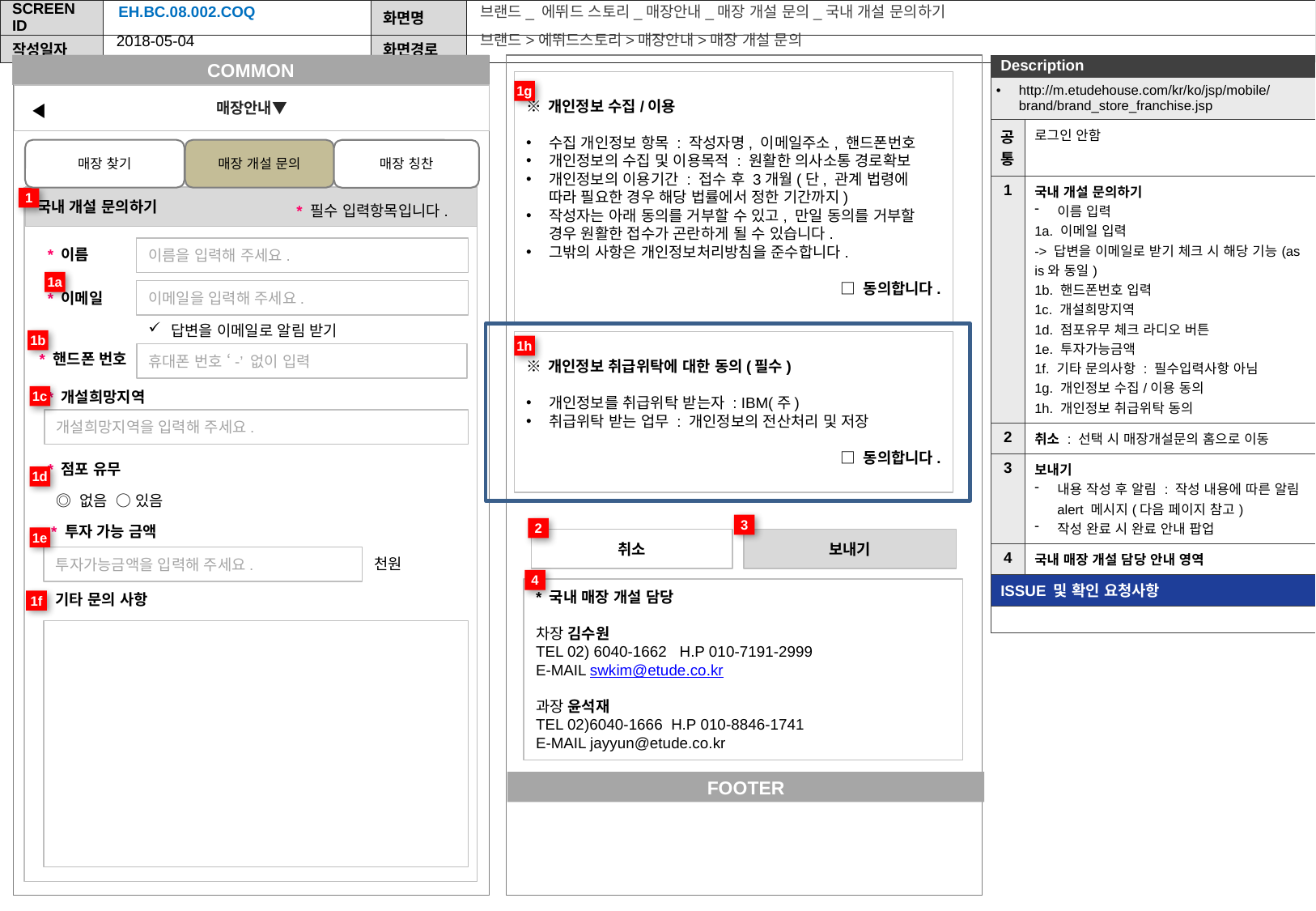

5/4
개인정보위탁동의 추가
EH.BC.08.002.COQ
브랜드_ 에뛰드 스토리_매장안내_매장 개설 문의_국내 개설 문의하기
브랜드>에뛰드스토리>매장안내>매장 개설 문의
2018-05-04
COMMON
| Description |  |
| --- | --- |
| http://m.etudehouse.com/kr/ko/jsp/mobile/brand/brand\_store\_franchise.jsp |  |
| 공통 | 로그인 안함 |
| 1 | 국내 개설 문의하기 이름 입력 1a. 이메일 입력 -> 답변을 이메일로 받기 체크 시 해당 기능(as is와 동일) 1b. 핸드폰번호 입력 1c. 개설희망지역 1d. 점포유무 체크 라디오 버튼 1e. 투자가능금액 1f. 기타 문의사항 : 필수입력사항 아님 1g. 개인정보 수집/이용 동의 1h. 개인정보 취급위탁 동의 |
| 2 | 취소 : 선택 시 매장개설문의 홈으로 이동 |
| 3 | 보내기 내용 작성 후 알림 : 작성 내용에 따른 알림 alert 메시지(다음 페이지 참고) 작성 완료 시 완료 안내 팝업 |
| 4 | 국내 매장 개설 담당 안내 영역 |
| ISSUE 및 확인 요청사항 |  |
|  |  |
※ 개인정보 수집/이용

수집 개인정보 항목 : 작성자명, 이메일주소, 핸드폰번호
개인정보의 수집 및 이용목적 : 원활한 의사소통 경로확보
개인정보의 이용기간 : 접수 후 3개월(단, 관계 법령에 따라 필요한 경우 해당 법률에서 정한 기간까지)
작성자는 아래 동의를 거부할 수 있고, 만일 동의를 거부할 경우 원활한 접수가 곤란하게 될 수 있습니다.
그밖의 사항은 개인정보처리방침을 준수합니다.

□ 동의합니다.
1g
매장안내▼
◀
매장 찾기
매장 개설 문의
매장 칭찬
국내 개설 문의하기

1
* 필수 입력항목입니다.
이름을 입력해 주세요.
* 이름
1a
이메일을 입력해 주세요.
* 이메일
답변을 이메일로 알림 받기

1b
※ 개인정보 취급위탁에 대한 동의(필수)

개인정보를 취급위탁 받는자 : IBM(주)
취급위탁 받는 업무 : 개인정보의 전산처리 및 저장

□ 동의합니다.
1h
휴대폰 번호 ‘-’ 없이 입력
* 핸드폰 번호
* 개설희망지역
1c
개설희망지역을 입력해 주세요.
* 점포 유무
1d
◎ 없음  ○ 있음
3
* 투자 가능 금액
2
1e
취소
보내기
투자가능금액을 입력해 주세요.
천원
4
* 국내 매장 개설 담당

차장 김수원
TEL 02) 6040-1662   H.P 010-7191-2999
E-MAIL swkim@etude.co.kr

과장 윤석재
TEL 02)6040-1666  H.P 010-8846-1741
E-MAIL jayyun@etude.co.kr
기타 문의 사항
1f

FOOTER